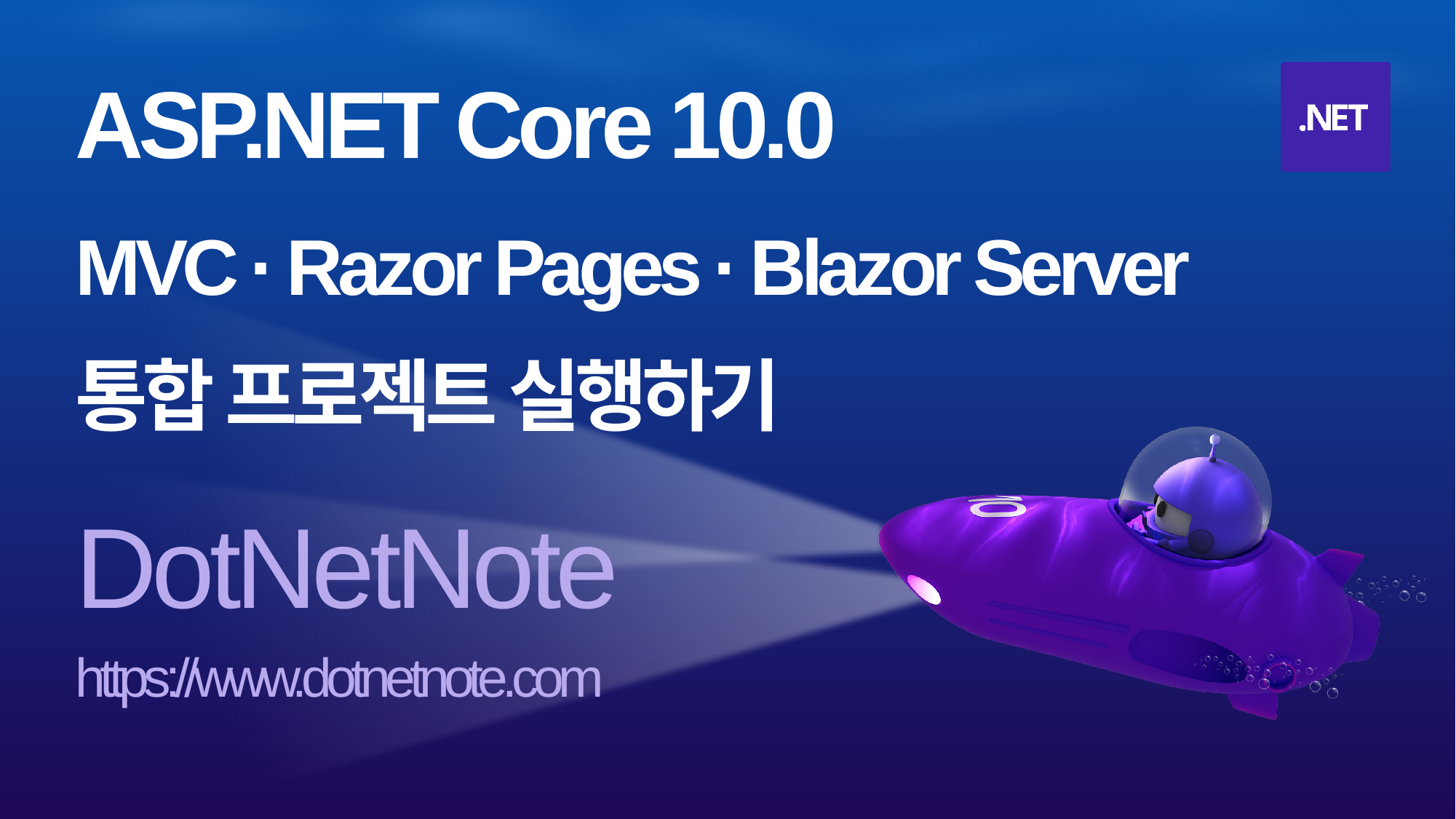

ASP.NET Core 10.0
MVC · Razor Pages · Blazor Server
통합 프로젝트 실행하기
DotNetNote
https://www.dotnetnote.com